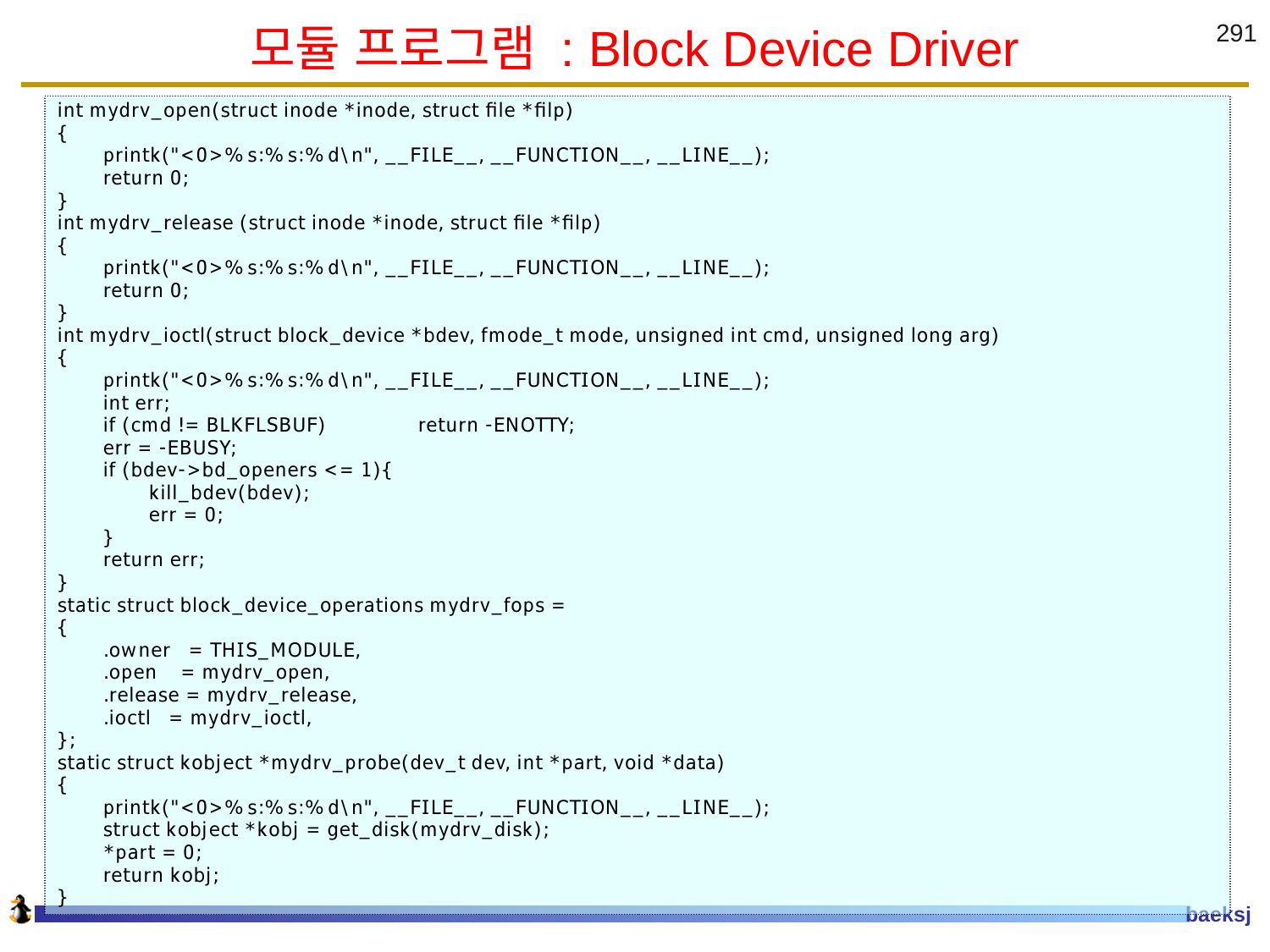

# 모듈 프로그램 : Block Device Driver
291
int mydrv_open(struct inode *inode, struct file *filp)
{
        printk("<0>%s:%s:%d\n", __FILE__, __FUNCTION__, __LINE__);
        return 0;
}
int mydrv_release (struct inode *inode, struct file *filp)
{
        printk("<0>%s:%s:%d\n", __FILE__, __FUNCTION__, __LINE__);
        return 0;
}
int mydrv_ioctl(struct block_device *bdev, fmode_t mode, unsigned int cmd, unsigned long arg)
{
        printk("<0>%s:%s:%d\n", __FILE__, __FUNCTION__, __LINE__);
        int err;
        if (cmd != BLKFLSBUF)                return -ENOTTY;
        err = -EBUSY;
        if (bdev->bd_openers <= 1){
                kill_bdev(bdev);
                err = 0;
        }
        return err;
}
static struct block_device_operations mydrv_fops =
{
        .owner   = THIS_MODULE,
        .open    = mydrv_open,
        .release = mydrv_release,
        .ioctl   = mydrv_ioctl,
};
static struct kobject *mydrv_probe(dev_t dev, int *part, void *data)
{
        printk("<0>%s:%s:%d\n", __FILE__, __FUNCTION__, __LINE__);
        struct kobject *kobj = get_disk(mydrv_disk);
        *part = 0;
        return kobj;
}